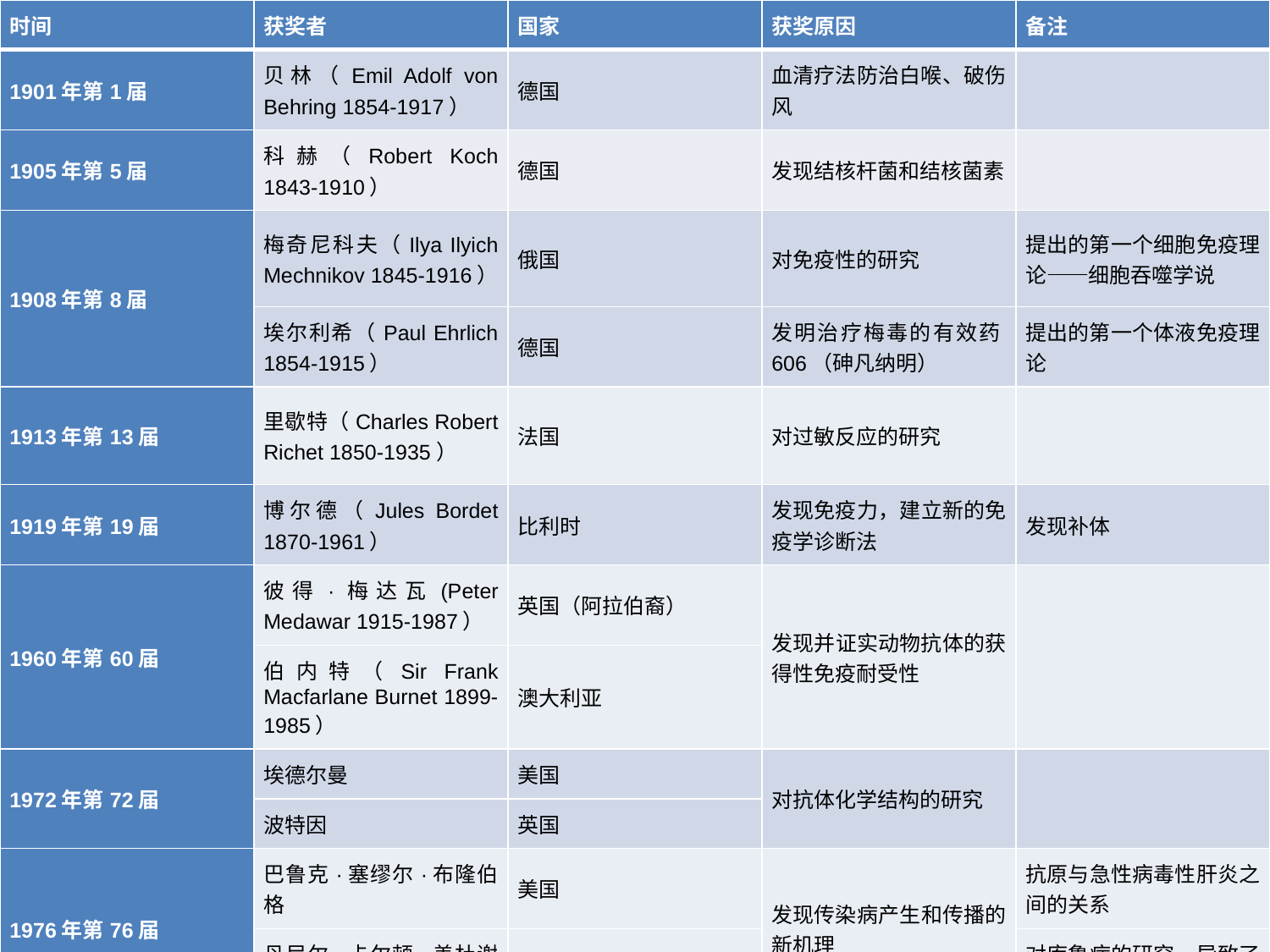

| 时间 | 获奖者 | 国家 | 获奖原因 | 备注 |
| --- | --- | --- | --- | --- |
| 1901年第1届 | 贝林（Emil Adolf von Behring 1854-1917） | 德国 | 血清疗法防治白喉、破伤风 |  |
| 1905年第5届 | 科赫（Robert Koch 1843-1910） | 德国 | 发现结核杆菌和结核菌素 |  |
| 1908年第8届 | 梅奇尼科夫（Ilya Ilyich Mechnikov 1845-1916） | 俄国 | 对免疫性的研究 | 提出的第一个细胞免疫理论——细胞吞噬学说 |
|  | 埃尔利希（Paul Ehrlich 1854-1915） | 德国 | 发明治疗梅毒的有效药606（砷凡纳明） | 提出的第一个体液免疫理论 |
| 1913年第13届 | 里歇特（Charles Robert Richet 1850-1935） | 法国 | 对过敏反应的研究 |  |
| 1919年第19届 | 博尔德（Jules Bordet 1870-1961） | 比利时 | 发现免疫力，建立新的免疫学诊断法 | 发现补体 |
| 1960年第60届 | 彼得·梅达瓦(Peter Medawar 1915-1987） | 英国（阿拉伯裔） | 发现并证实动物抗体的获得性免疫耐受性 |  |
|  | 伯内特（Sir Frank Macfarlane Burnet 1899-1985） | 澳大利亚 |  |  |
| 1972年第72届 | 埃德尔曼 | 美国 | 对抗体化学结构的研究 |  |
|  | 波特因 | 英国 |  |  |
| 1976年第76届 | 巴鲁克·塞缪尔·布隆伯格 | 美国 | 发现传染病产生和传播的新机理 | 抗原与急性病毒性肝炎之间的关系 |
|  | 丹尼尔·卡尔顿·盖杜谢克 | 美国 |  | 对库鲁病的研究，导致了朊病毒的发现 |